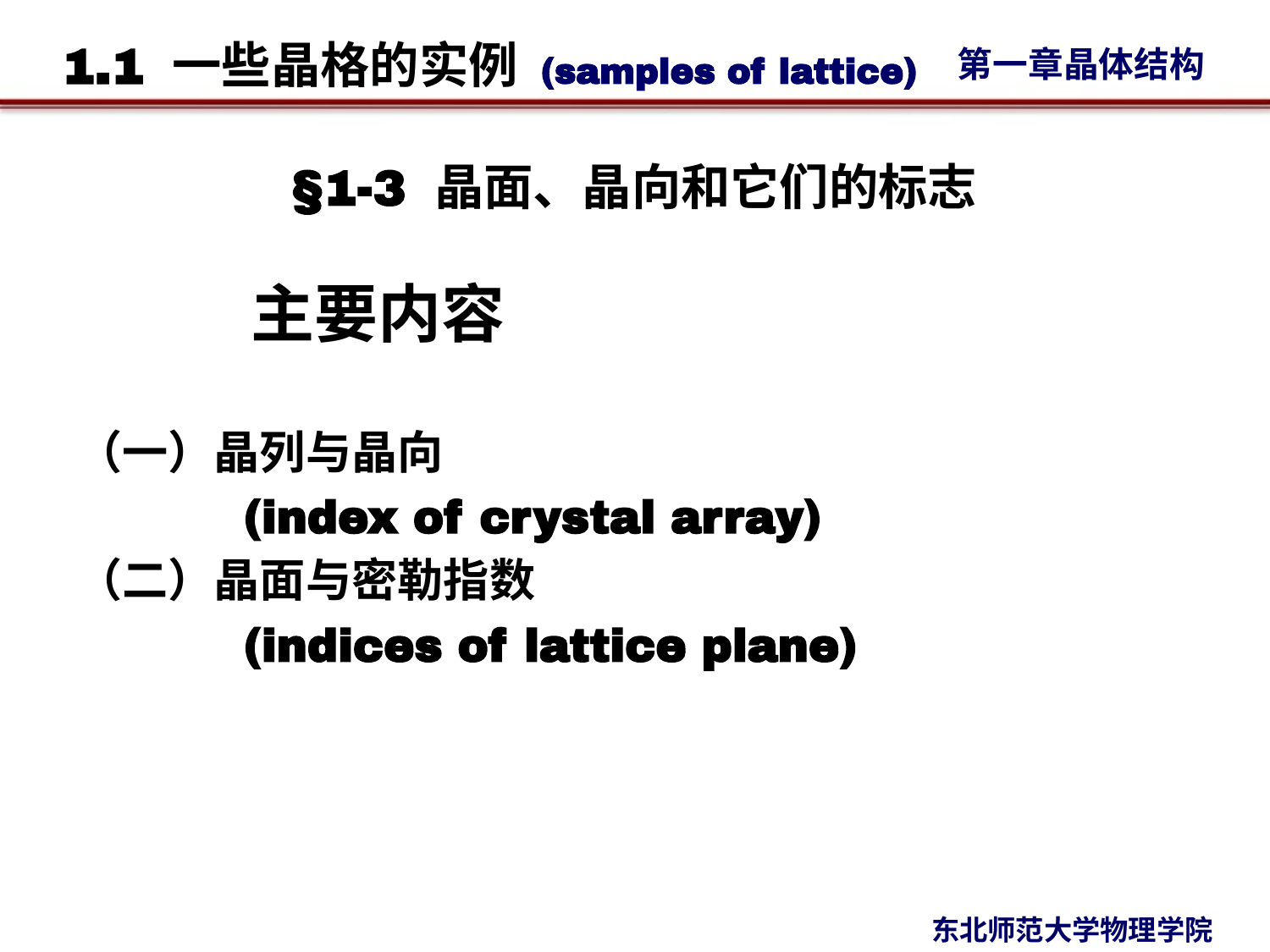

# §1-3 晶面、晶向和它们的标志
		主要内容

（一）晶列与晶向
           (index of crystal array)
（二）晶面与密勒指数
           (indices of lattice plane)